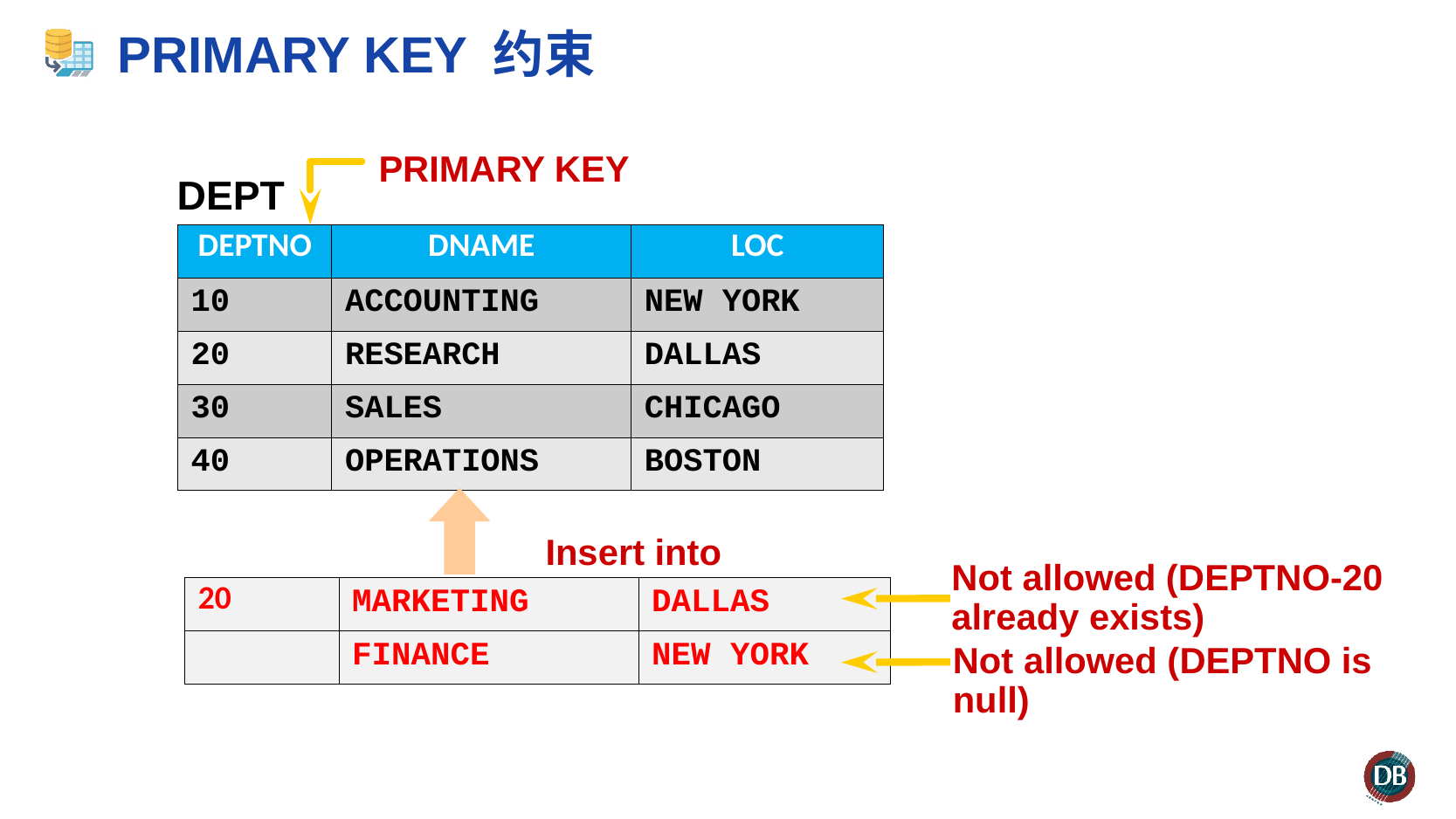

# PRIMARY KEY 约束
PRIMARY KEY

DEPT
| DEPTNO | DNAME | LOC |
| --- | --- | --- |
| 10 | ACCOUNTING | NEW YORK |
| 20 | RESEARCH | DALLAS |
| 30 | SALES | CHICAGO |
| 40 | OPERATIONS | BOSTON |

Insert into
Not allowed (DEPTNO-20 already exists)

Not allowed (DEPTNO is null)

| 20 | MARKETING | DALLAS |
| --- | --- | --- |
|  | FINANCE | NEW YORK |